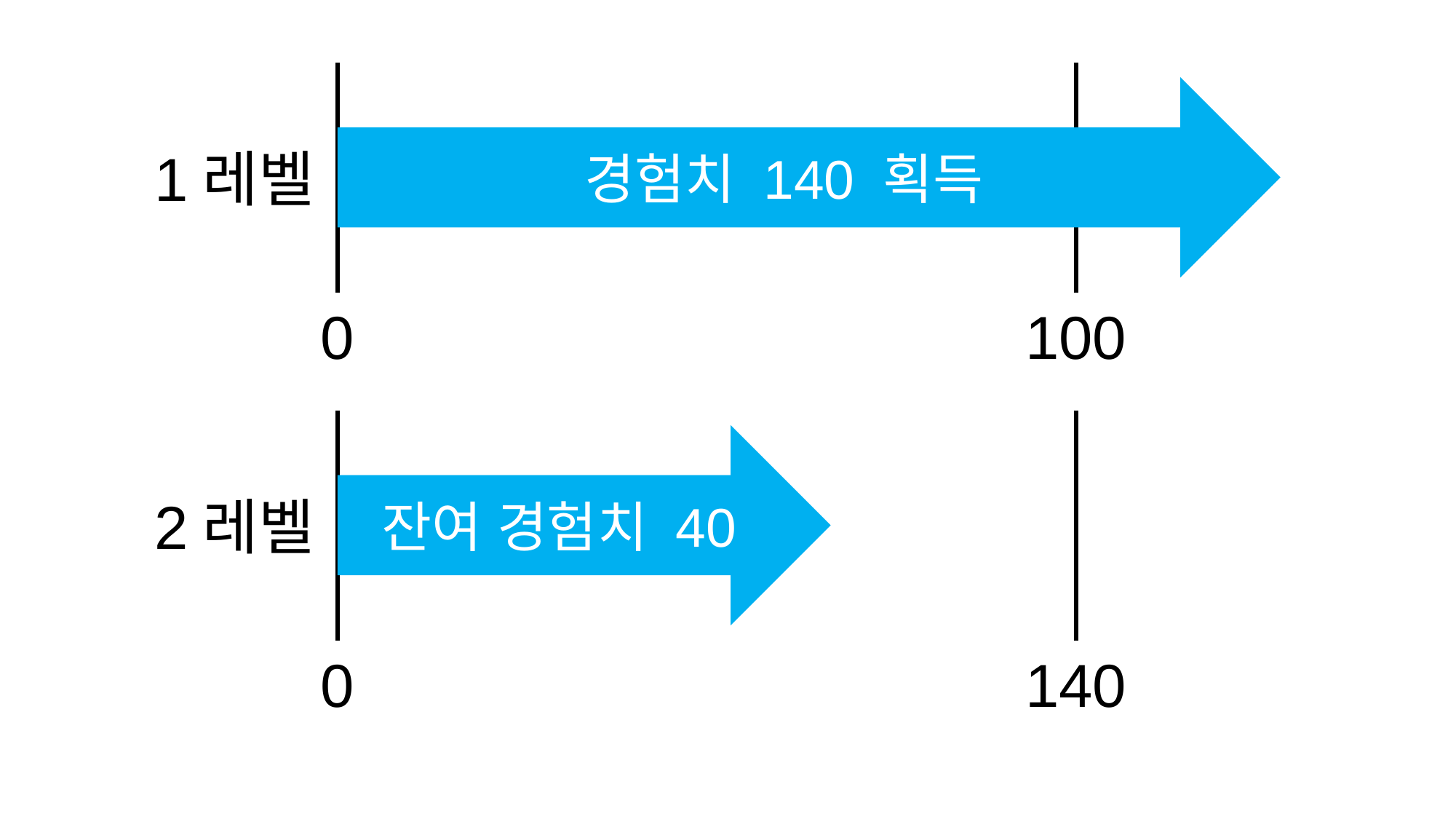

경험치 140 획득
1레벨
0
100
잔여 경험치 40
2레벨
0
140